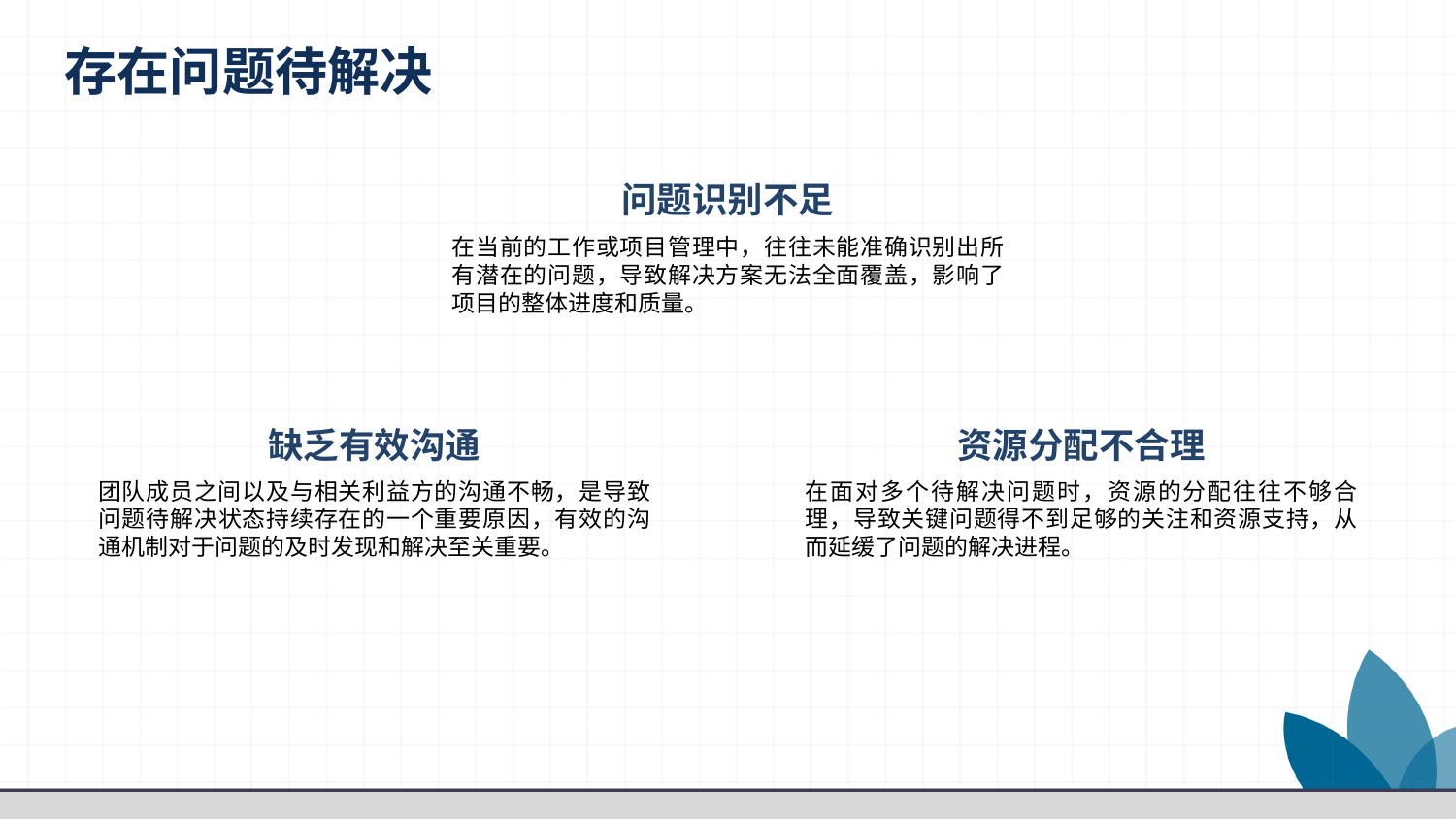

存在问题待解决
问题识别不足
在当前的工作或项目管理中，往往未能准确识别出所有潜在的问题，导致解决方案无法全面覆盖，影响了项目的整体进度和质量。
缺乏有效沟通
资源分配不合理
团队成员之间以及与相关利益方的沟通不畅，是导致问题待解决状态持续存在的一个重要原因，有效的沟通机制对于问题的及时发现和解决至关重要。
在面对多个待解决问题时，资源的分配往往不够合理，导致关键问题得不到足够的关注和资源支持，从而延缓了问题的解决进程。